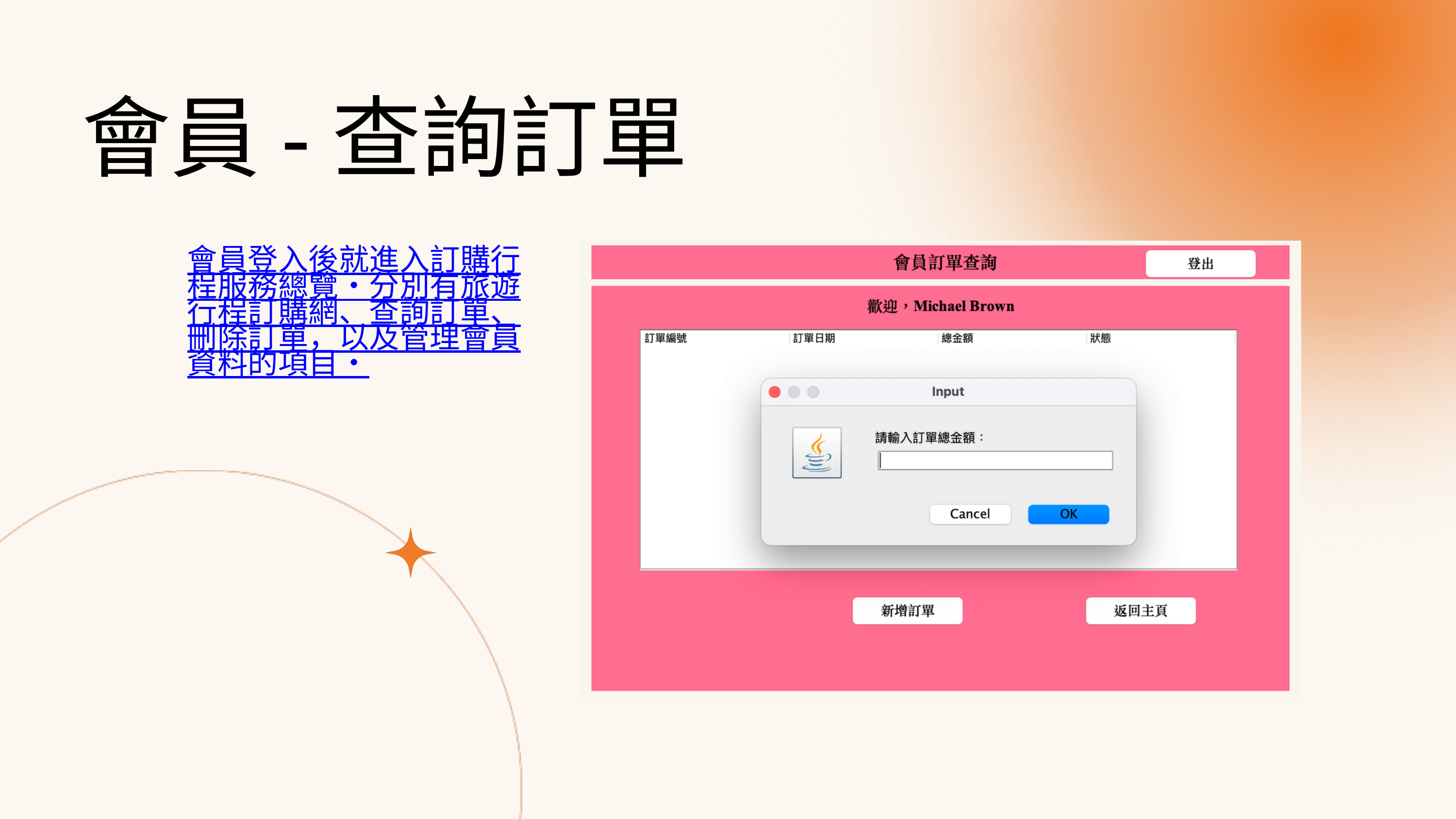

會員-查詢訂單

會員登入後就進入訂購行程服務總覽‧分別有旅遊行程訂購網、查詢訂單、刪除訂單，以及管理會員資料的項目‧